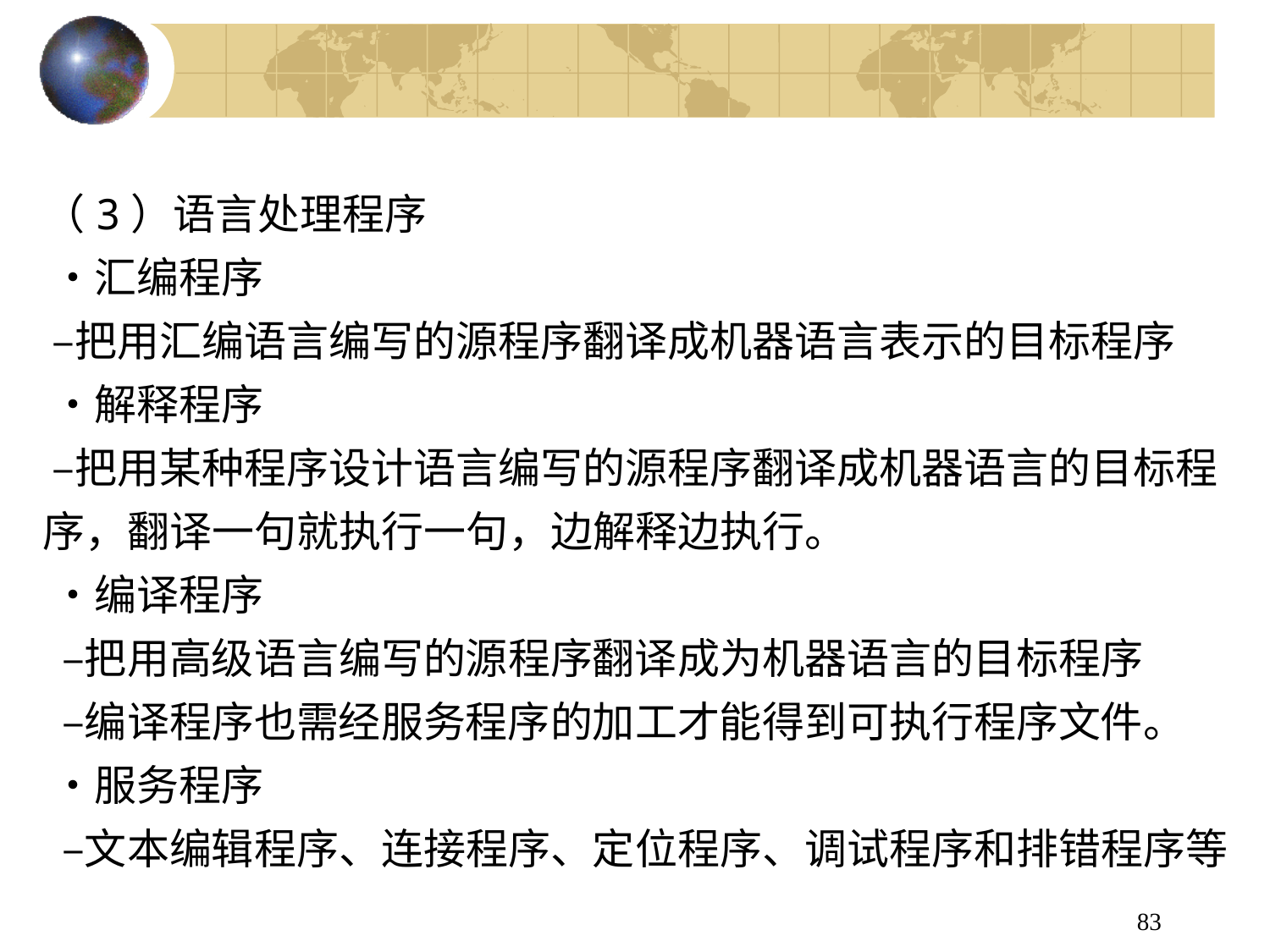

# （3）语言处理程序 •汇编程序 –把用汇编语言编写的源程序翻译成机器语言表示的目标程序 •解释程序 –把用某种程序设计语言编写的源程序翻译成机器语言的目标程序，翻译一句就执行一句，边解释边执行。 •编译程序 –把用高级语言编写的源程序翻译成为机器语言的目标程序 –编译程序也需经服务程序的加工才能得到可执行程序文件。 •服务程序 –文本编辑程序、连接程序、定位程序、调试程序和排错程序等
83